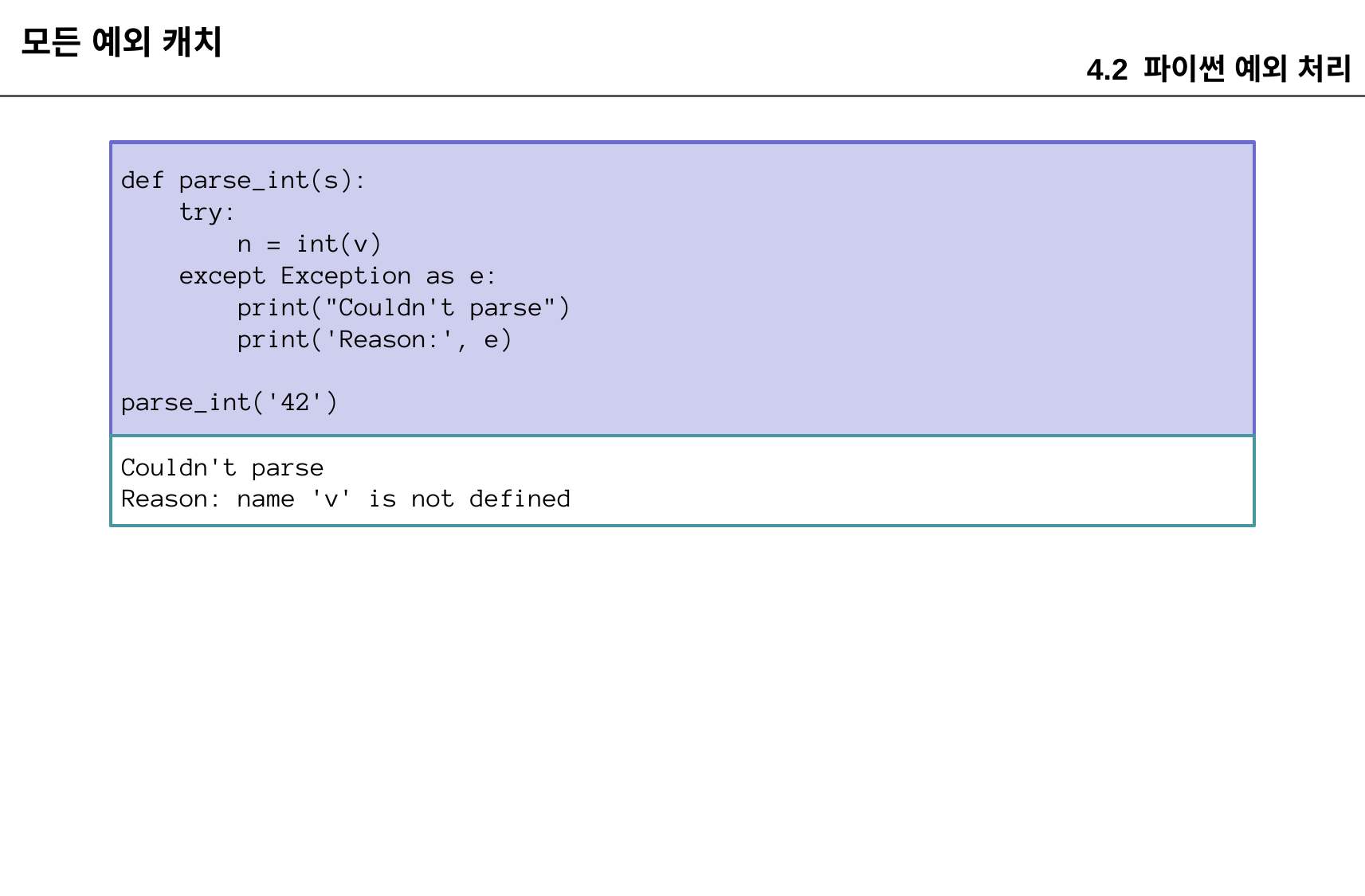

모든 예외 캐치
4.2 파이썬 예외 처리
def parse_int(s):
    try:
        n = int(v)
    except Exception as e:
        print("Couldn't parse")
        print('Reason:', e)

parse_int('42')
Couldn't parse
Reason: name 'v' is not defined